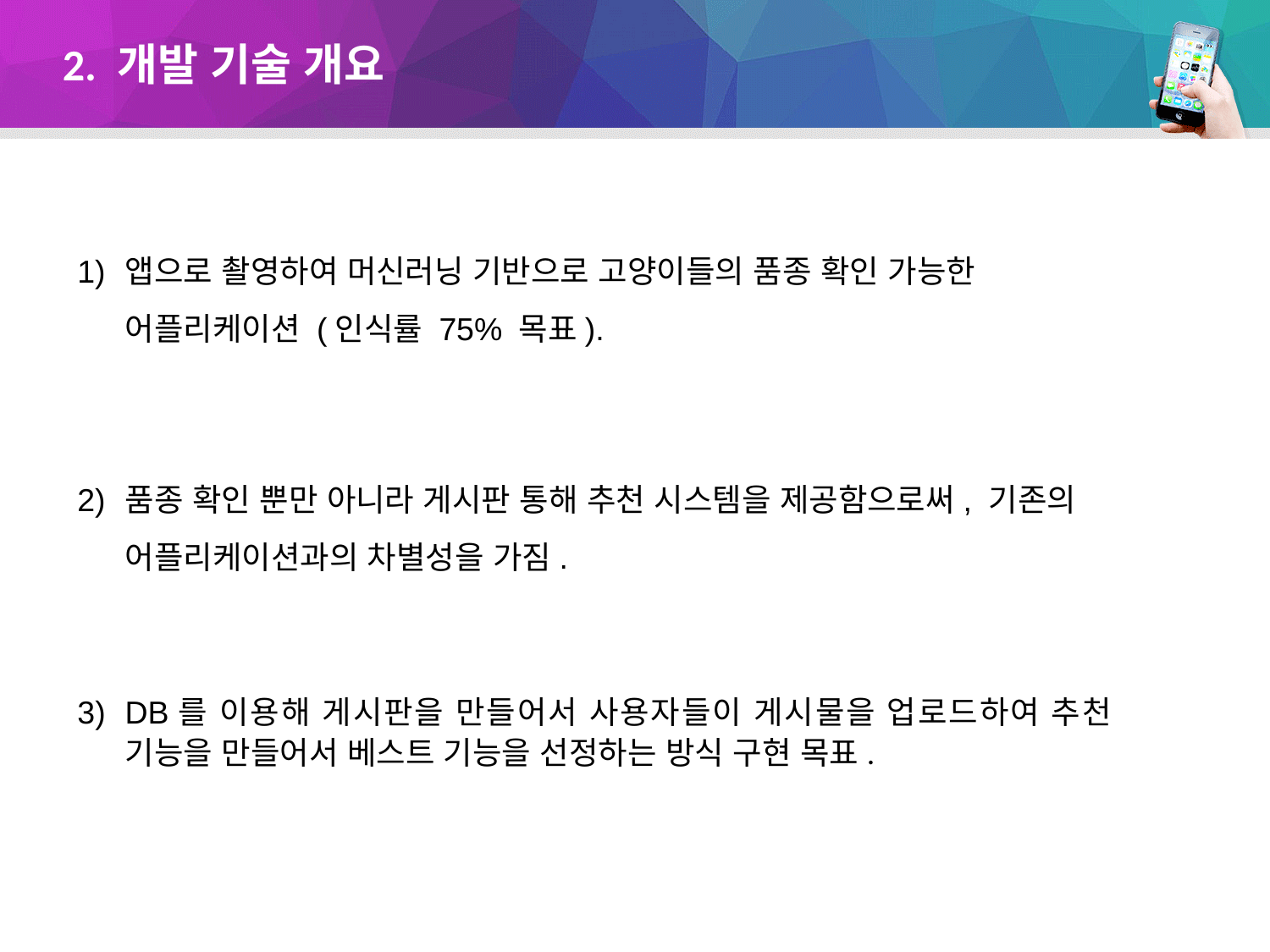

# 2. 개발 기술 개요
앱으로 촬영하여 머신러닝 기반으로 고양이들의 품종 확인 가능한 어플리케이션 (인식률 75% 목표).

품종 확인 뿐만 아니라 게시판 통해 추천 시스템을 제공함으로써, 기존의 어플리케이션과의 차별성을 가짐.

DB를 이용해 게시판을 만들어서 사용자들이 게시물을 업로드하여 추천 기능을 만들어서 베스트 기능을 선정하는 방식 구현 목표.